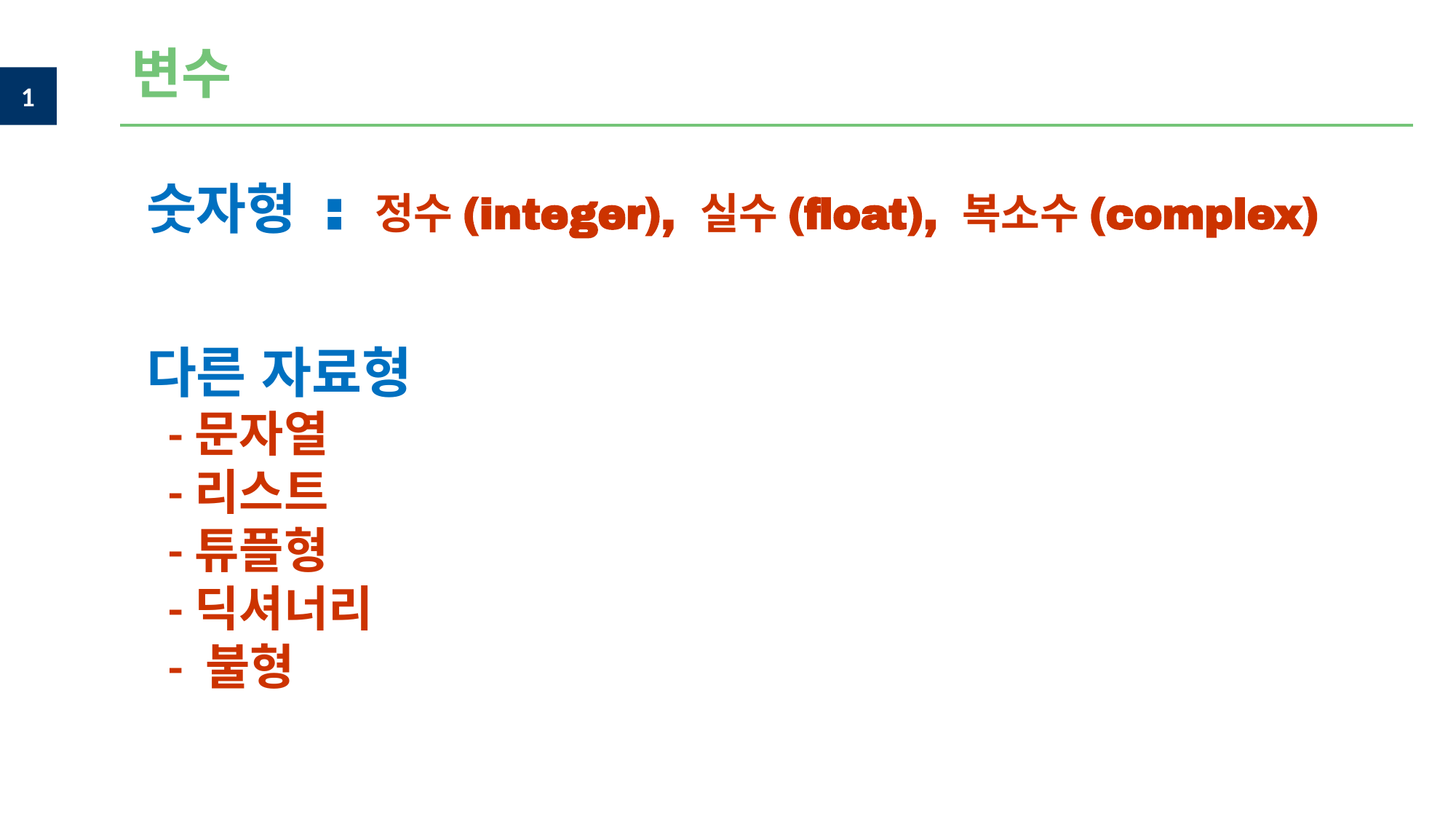

변수
숫자형 : 정수(integer), 실수(float), 복소수(complex)

다른 자료형
  -문자열
  -리스트
  -튜플형
  -딕셔너리
  - 불형